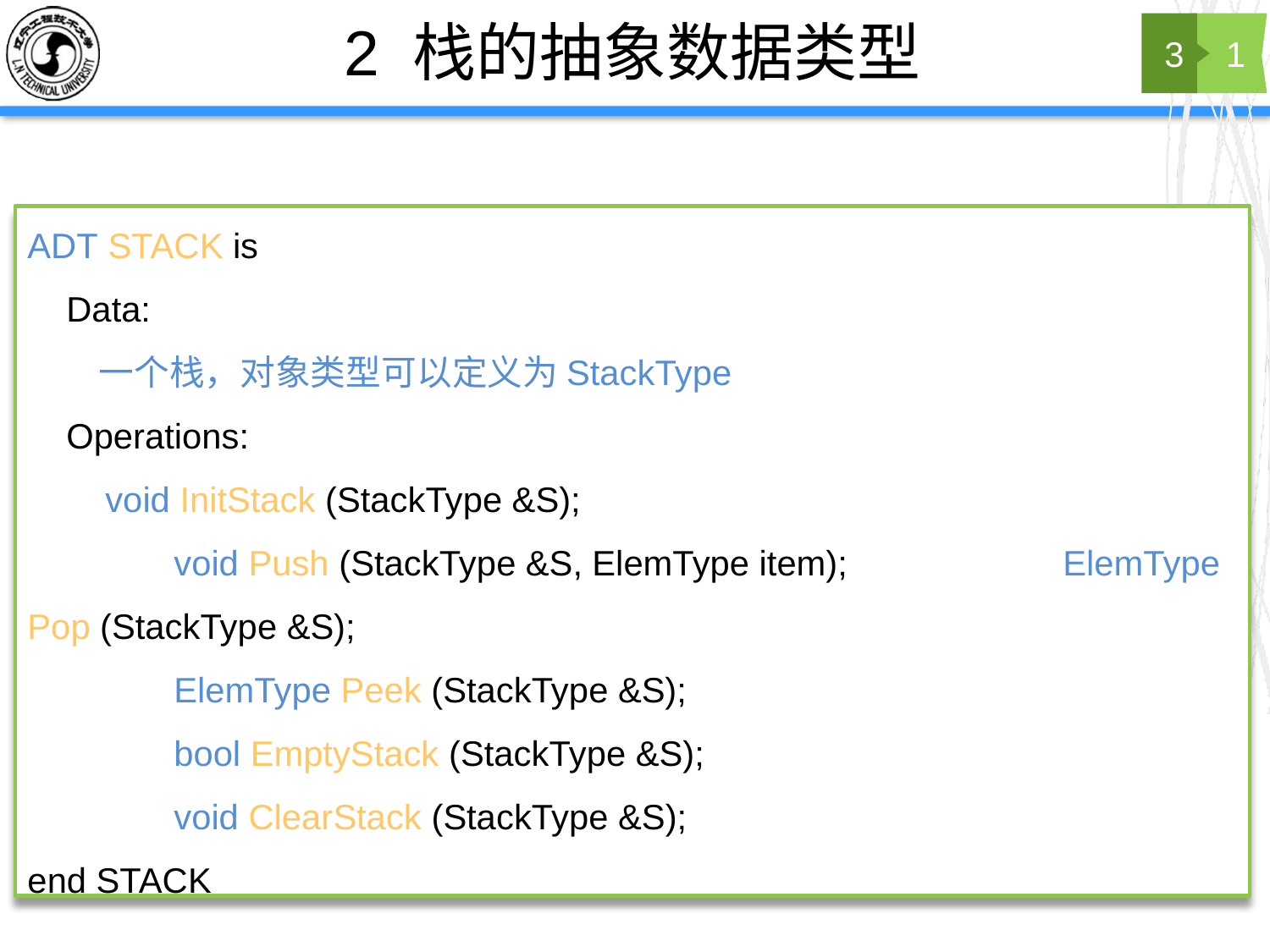

# 2 栈的抽象数据类型
3
1
ADT STACK is
    Data:
        一个栈，对象类型可以定义为StackType
    Operations:
        void InitStack (StackType &S);
	  void Push (StackType &S, ElemType item); 	  	  ElemType Pop (StackType &S);
	  ElemType Peek (StackType &S);
	  bool EmptyStack (StackType &S);
	  void ClearStack (StackType &S);
end STACK